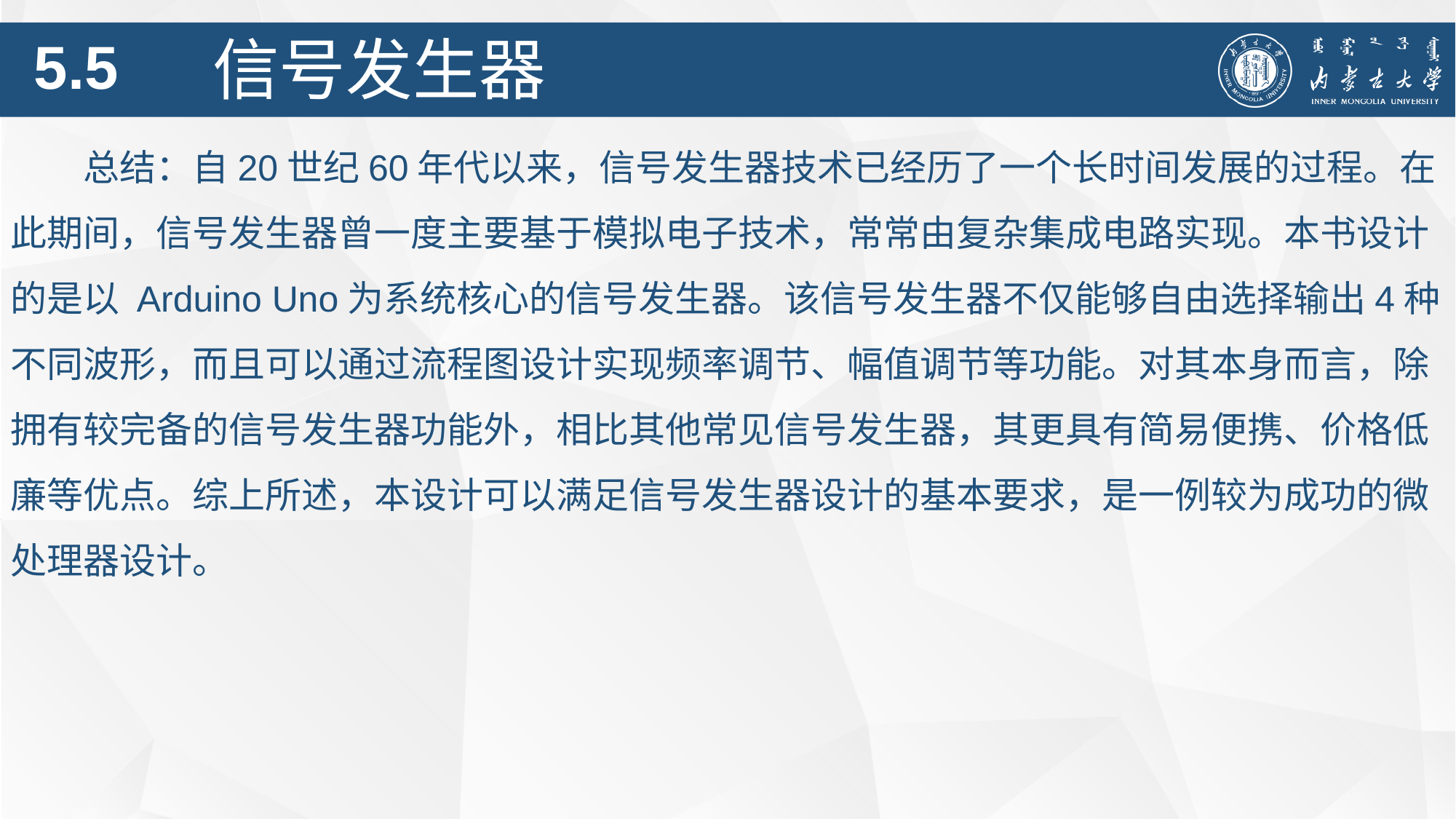

5.5
信号发生器

总结：自20世纪60年代以来，信号发生器技术已经历了一个长时间发展的过程。在此期间，信号发生器曾一度主要基于模拟电子技术，常常由复杂集成电路实现。本书设计的是以 Arduino Uno为系统核心的信号发生器。该信号发生器不仅能够自由选择输出4种不同波形，而且可以通过流程图设计实现频率调节、幅值调节等功能。对其本身而言，除拥有较完备的信号发生器功能外，相比其他常见信号发生器，其更具有简易便携、价格低廉等优点。综上所述，本设计可以满足信号发生器设计的基本要求，是一例较为成功的微处理器设计。